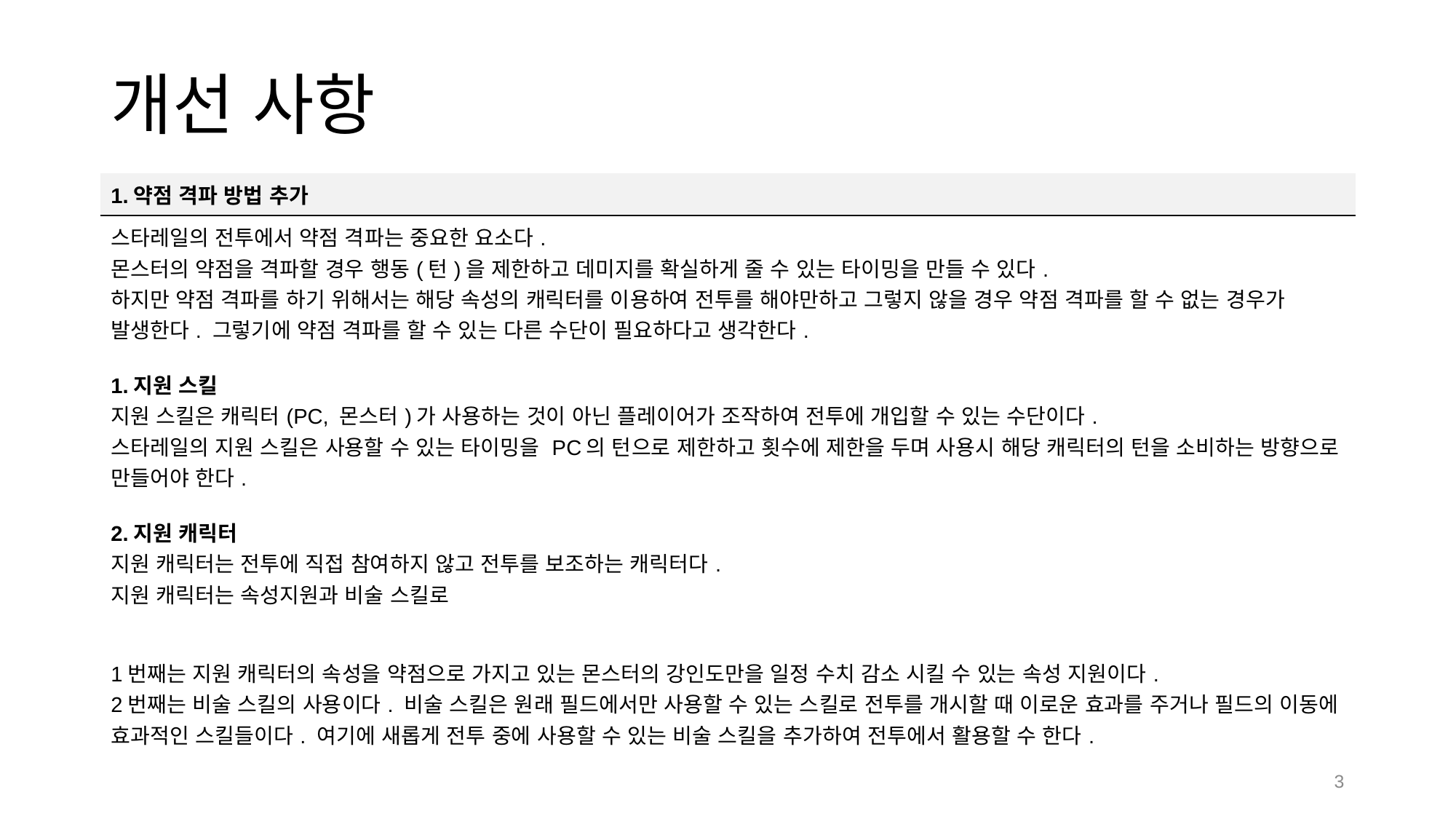

# 개선 사항
| 1.약점 격파 방법 추가 |
| --- |
| 스타레일의 전투에서 약점 격파는 중요한 요소다. 몬스터의 약점을 격파할 경우 행동(턴)을 제한하고 데미지를 확실하게 줄 수 있는 타이밍을 만들 수 있다. 하지만 약점 격파를 하기 위해서는 해당 속성의 캐릭터를 이용하여 전투를 해야만하고 그렇지 않을 경우 약점 격파를 할 수 없는 경우가 발생한다. 그렇기에 약점 격파를 할 수 있는 다른 수단이 필요하다고 생각한다. 1.지원 스킬 지원 스킬은 캐릭터(PC, 몬스터)가 사용하는 것이 아닌 플레이어가 조작하여 전투에 개입할 수 있는 수단이다. 스타레일의 지원 스킬은 사용할 수 있는 타이밍을 PC의 턴으로 제한하고 횟수에 제한을 두며 사용시 해당 캐릭터의 턴을 소비하는 방향으로 만들어야 한다. 2.지원 캐릭터 지원 캐릭터는 전투에 직접 참여하지 않고 전투를 보조하는 캐릭터다. 지원 캐릭터는 속성지원과 비술 스킬로 1번째는 지원 캐릭터의 속성을 약점으로 가지고 있는 몬스터의 강인도만을 일정 수치 감소 시킬 수 있는 속성 지원이다. 2번째는 비술 스킬의 사용이다. 비술 스킬은 원래 필드에서만 사용할 수 있는 스킬로 전투를 개시할 때 이로운 효과를 주거나 필드의 이동에 효과적인 스킬들이다. 여기에 새롭게 전투 중에 사용할 수 있는 비술 스킬을 추가하여 전투에서 활용할 수 한다. |
3